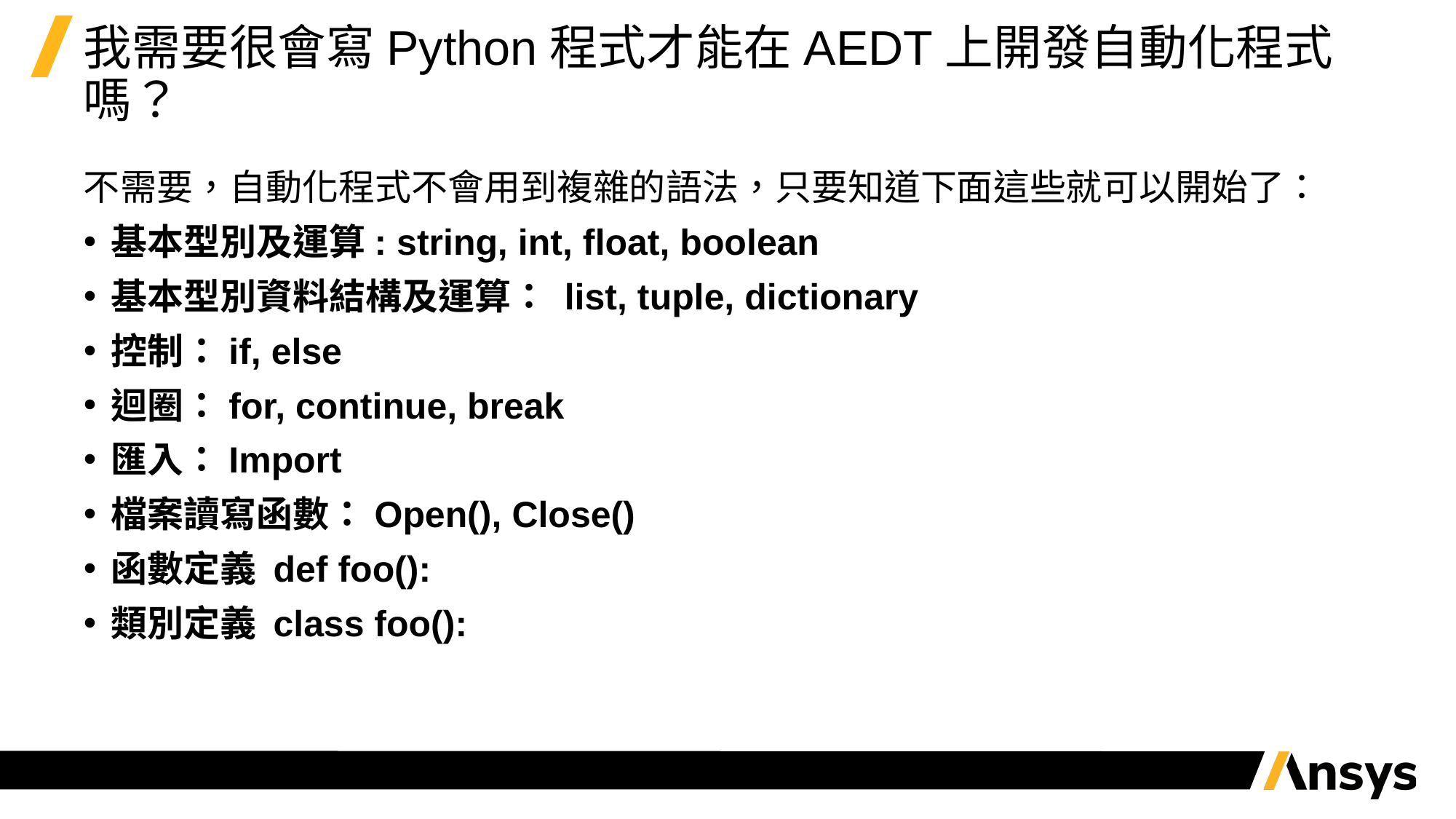

# 我需要很會寫Python程式才能在AEDT上開發自動化程式嗎？
不需要，自動化程式不會用到複雜的語法，只要知道下面這些就可以開始了：
基本型別及運算: string, int, float, boolean
基本型別資料結構及運算： list, tuple, dictionary
控制：if, else
迴圈：for, continue, break
匯入：Import
檔案讀寫函數：Open(), Close()
函數定義 def foo():
類別定義 class foo():